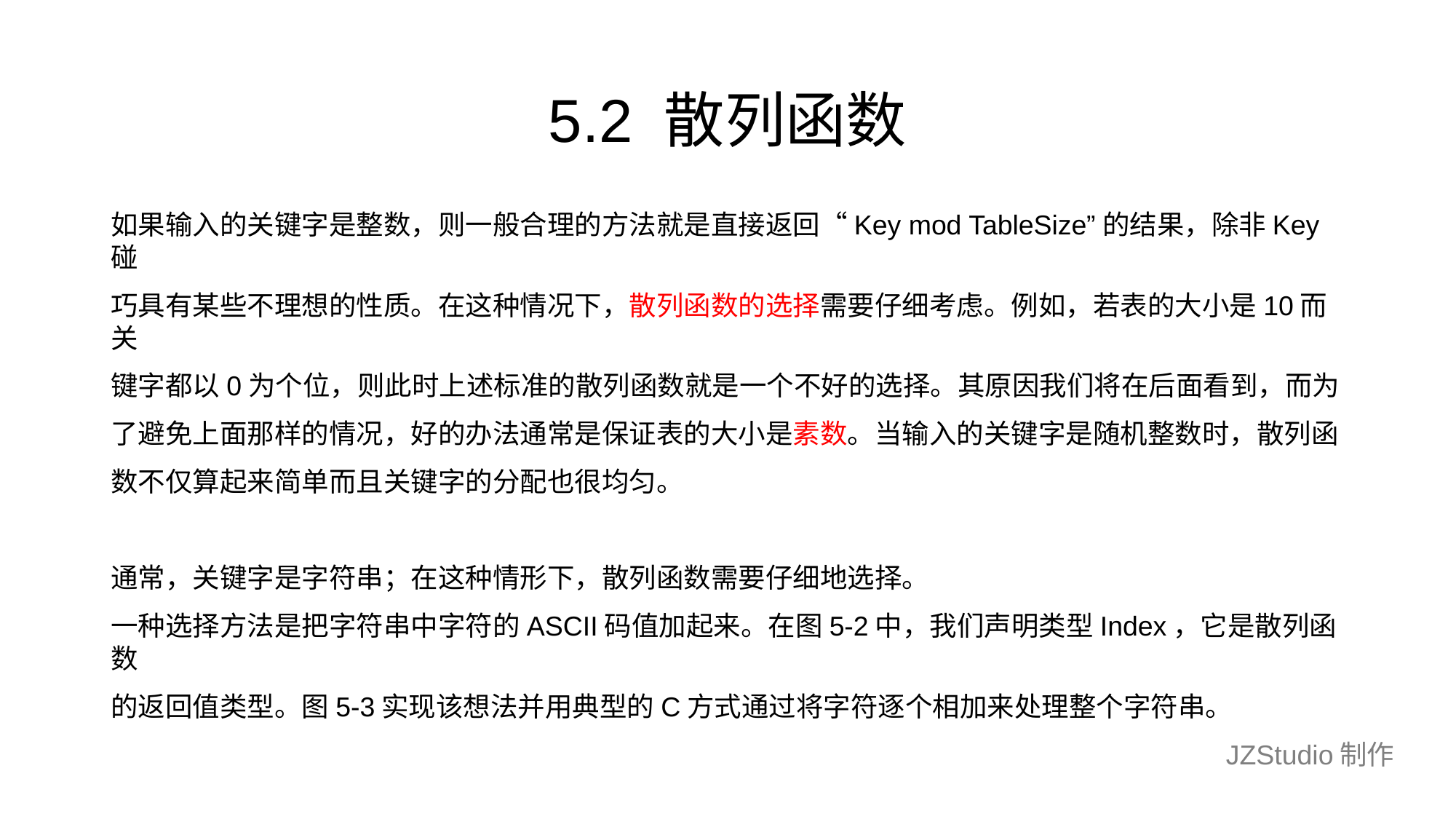

# 5.2 散列函数
如果输入的关键字是整数，则一般合理的方法就是直接返回“Key mod TableSize”的结果，除非Key碰
巧具有某些不理想的性质。在这种情况下，散列函数的选择需要仔细考虑。例如，若表的大小是10而关
键字都以0为个位，则此时上述标准的散列函数就是一个不好的选择。其原因我们将在后面看到，而为
了避免上面那样的情况，好的办法通常是保证表的大小是素数。当输入的关键字是随机整数时，散列函
数不仅算起来简单而且关键字的分配也很均匀。

通常，关键字是字符串；在这种情形下，散列函数需要仔细地选择。
一种选择方法是把字符串中字符的ASCII码值加起来。在图5-2中，我们声明类型Index，它是散列函数
的返回值类型。图5-3实现该想法并用典型的C方式通过将字符逐个相加来处理整个字符串。